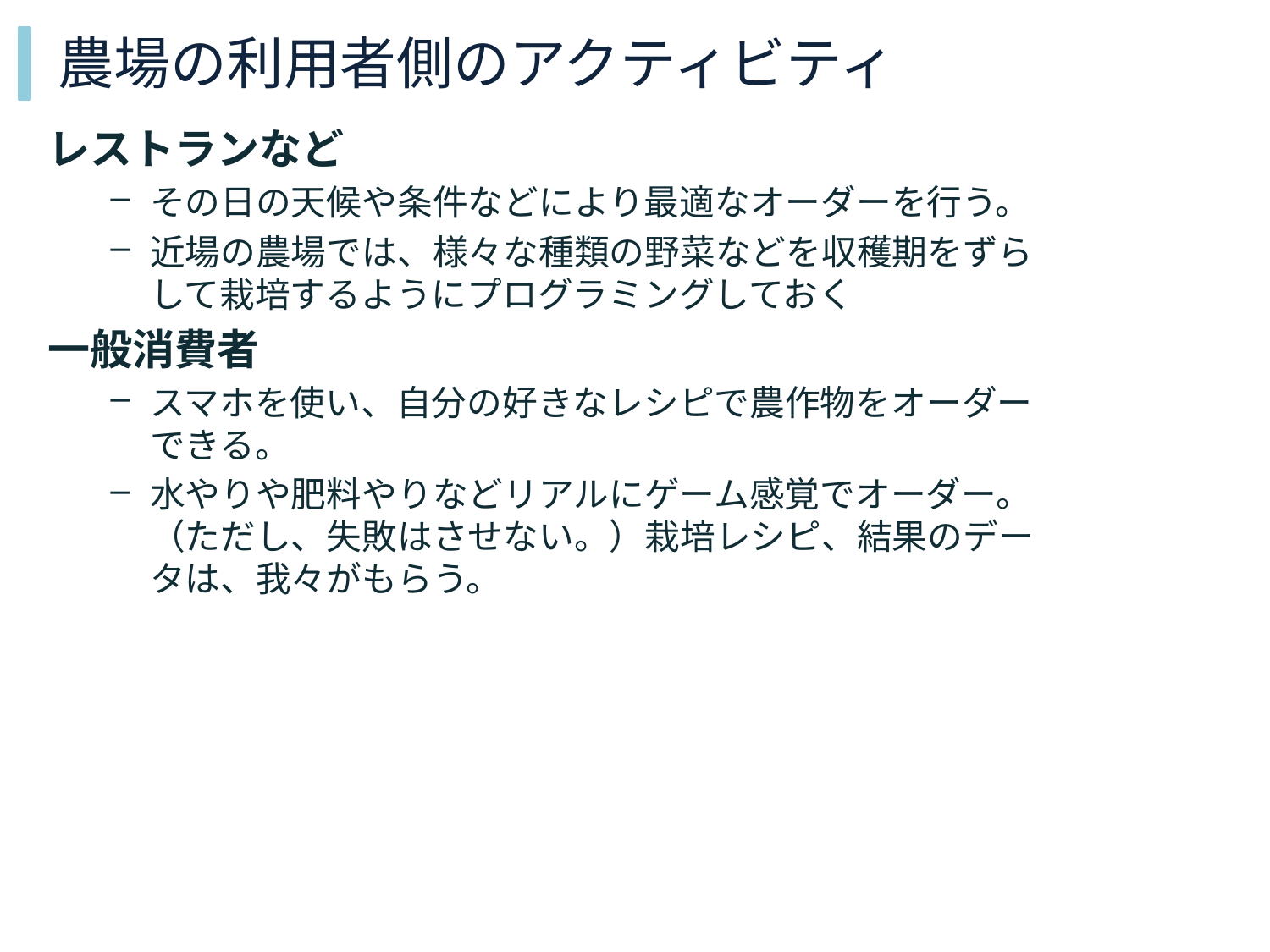

# 農場の利用者側のアクティビティ
レストランなど
その日の天候や条件などにより最適なオーダーを行う。
近場の農場では、様々な種類の野菜などを収穫期をずらして栽培するようにプログラミングしておく
一般消費者
スマホを使い、自分の好きなレシピで農作物をオーダーできる。
水やりや肥料やりなどリアルにゲーム感覚でオーダー。（ただし、失敗はさせない。）栽培レシピ、結果のデータは、我々がもらう。